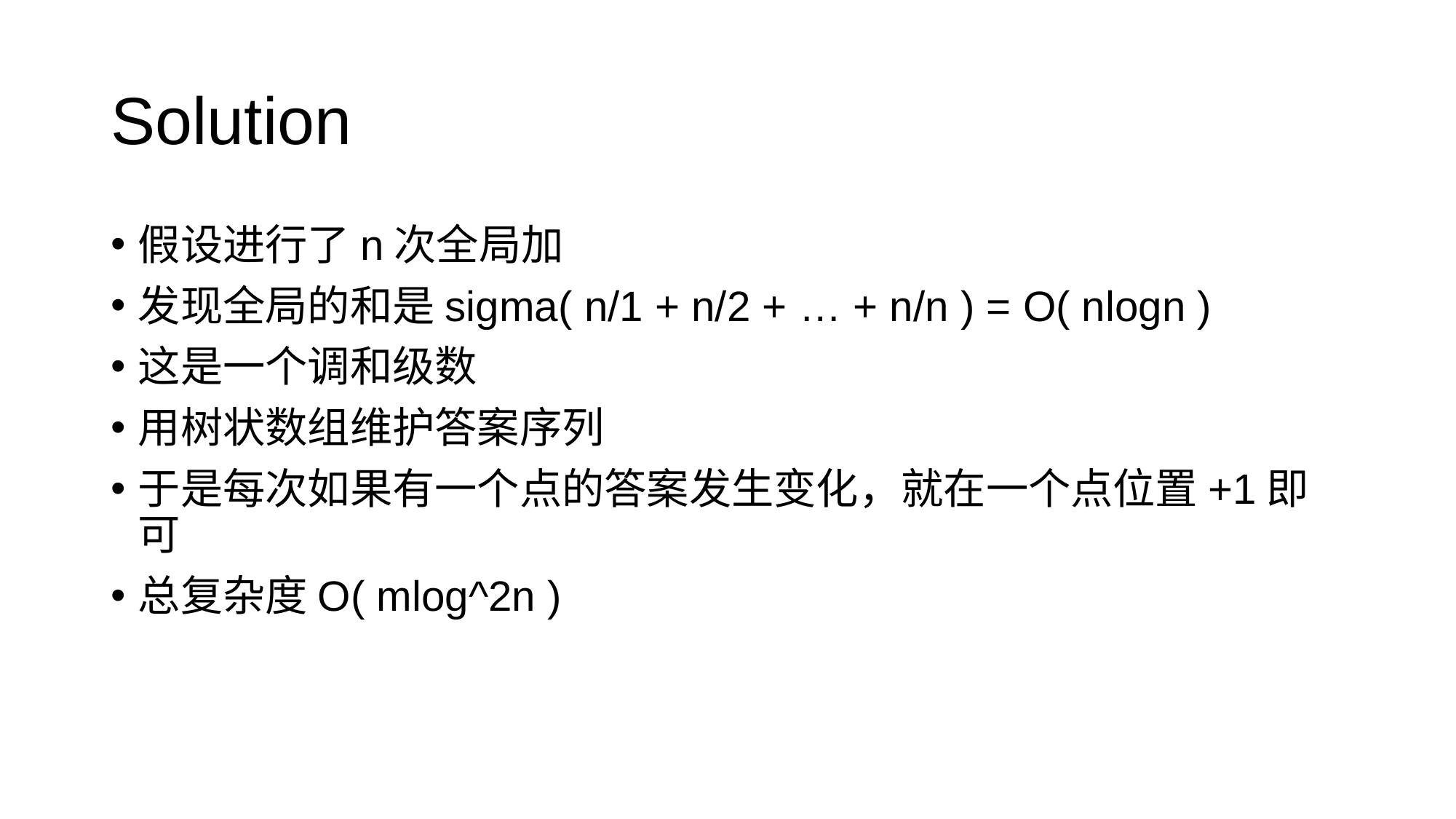

# Solution
假设进行了n次全局加
发现全局的和是sigma( n/1 + n/2 + … + n/n ) = O( nlogn )
这是一个调和级数
用树状数组维护答案序列
于是每次如果有一个点的答案发生变化，就在一个点位置+1即可
总复杂度O( mlog^2n )